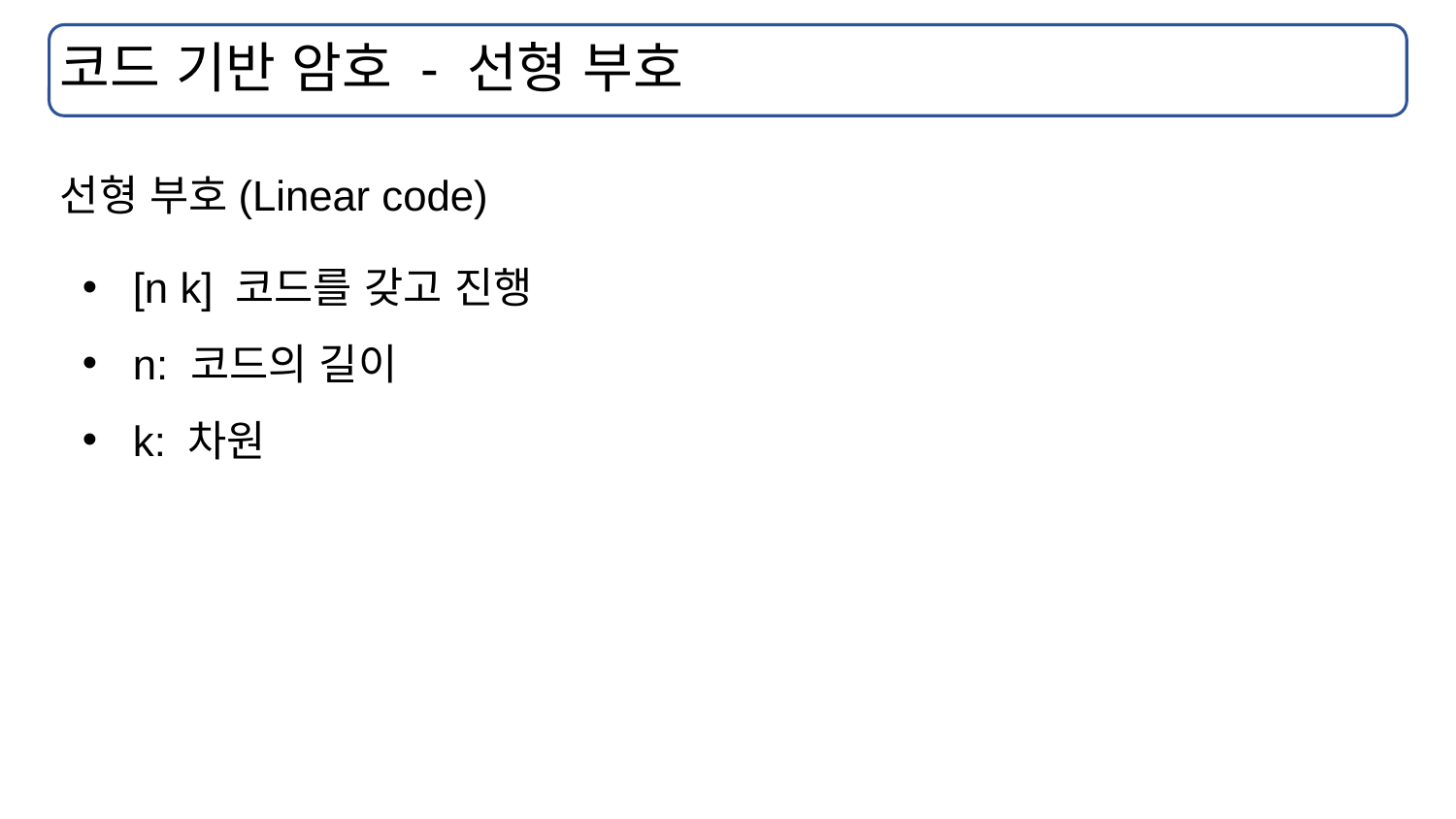

# 코드 기반 암호 - 선형 부호
선형 부호(Linear code)
[n k] 코드를 갖고 진행
n: 코드의 길이
k: 차원